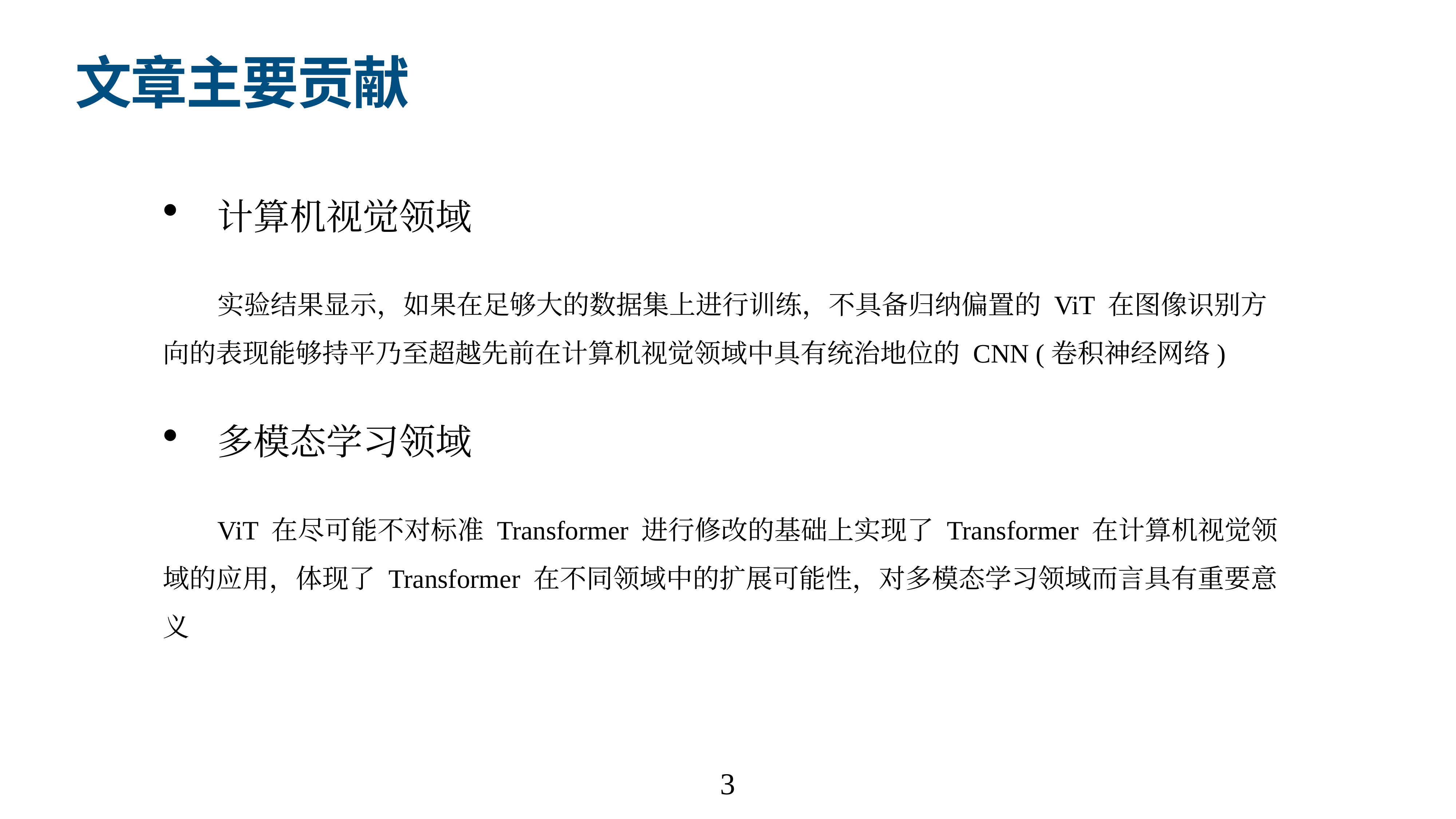

# 文章主要贡献
 计算机视觉领域
实验结果显示，如果在足够大的数据集上进行训练，不具备归纳偏置的 ViT 在图像识别方向的表现能够持平乃至超越先前在计算机视觉领域中具有统治地位的 CNN (卷积神经网络)
 多模态学习领域
ViT 在尽可能不对标准 Transformer 进行修改的基础上实现了 Transformer 在计算机视觉领域的应用，体现了 Transformer 在不同领域中的扩展可能性，对多模态学习领域而言具有重要意义
3